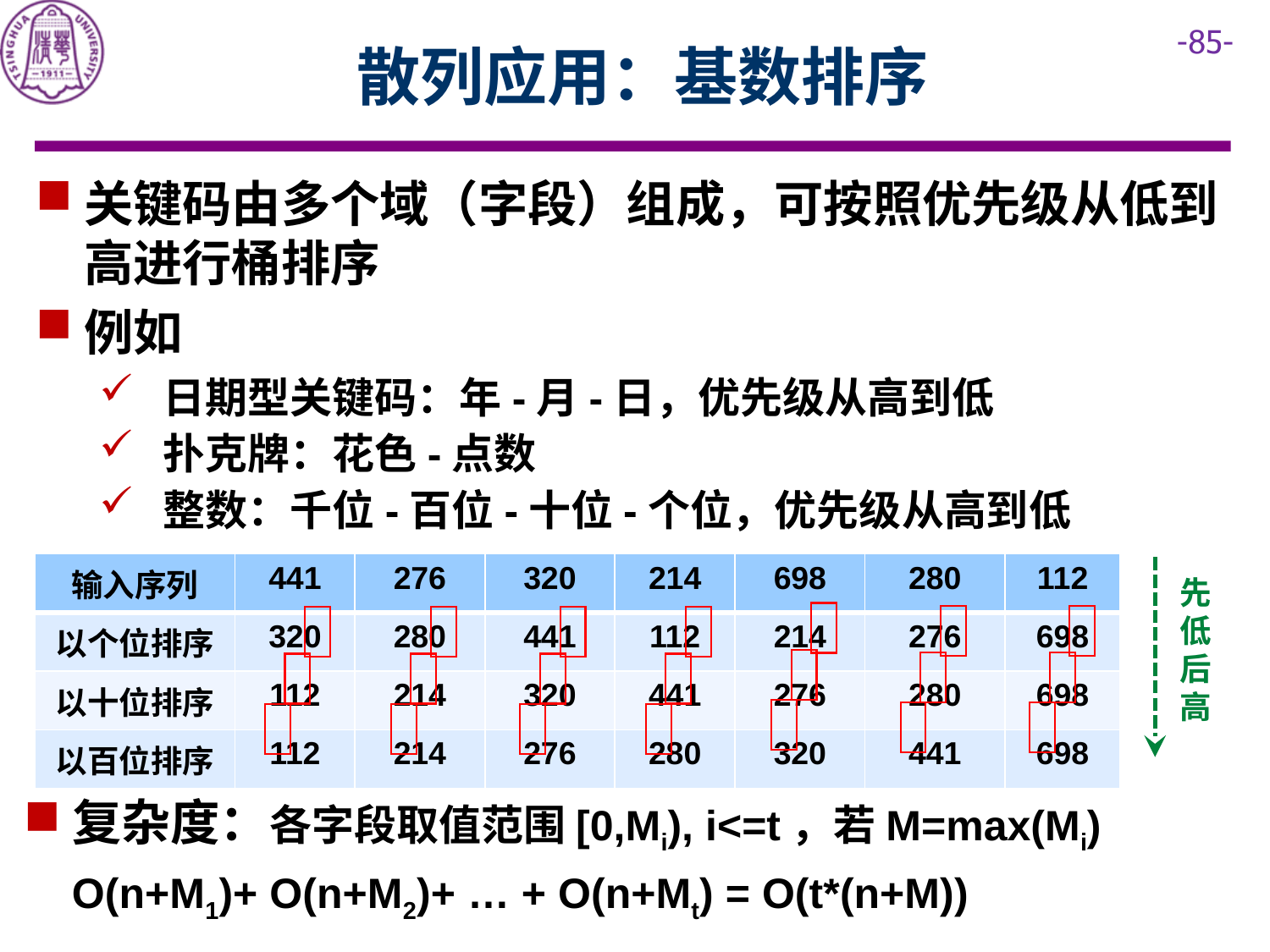

# 散列应用：基数排序
关键码由多个域（字段）组成，可按照优先级从低到高进行桶排序
例如
日期型关键码：年-月-日，优先级从高到低
扑克牌：花色-点数
整数：千位-百位-十位-个位，优先级从高到低

| 输入序列 | 441 | 276 | 320 | 214 | 698 | 280 | 112 |
| --- | --- | --- | --- | --- | --- | --- | --- |
| 以个位排序 | 320 | 280 | 441 | 112 | 214 | 276 | 698 |
| 以十位排序 | 112 | 214 | 320 | 441 | 276 | 280 | 698 |
| 以百位排序 | 112 | 214 | 276 | 280 | 320 | 441 | 698 |
先低后高

复杂度：各字段取值范围[0,Mi), i<=t，若M=max(Mi)
    O(n+M1)+ O(n+M2)+ … + O(n+Mt) = O(t*(n+M))